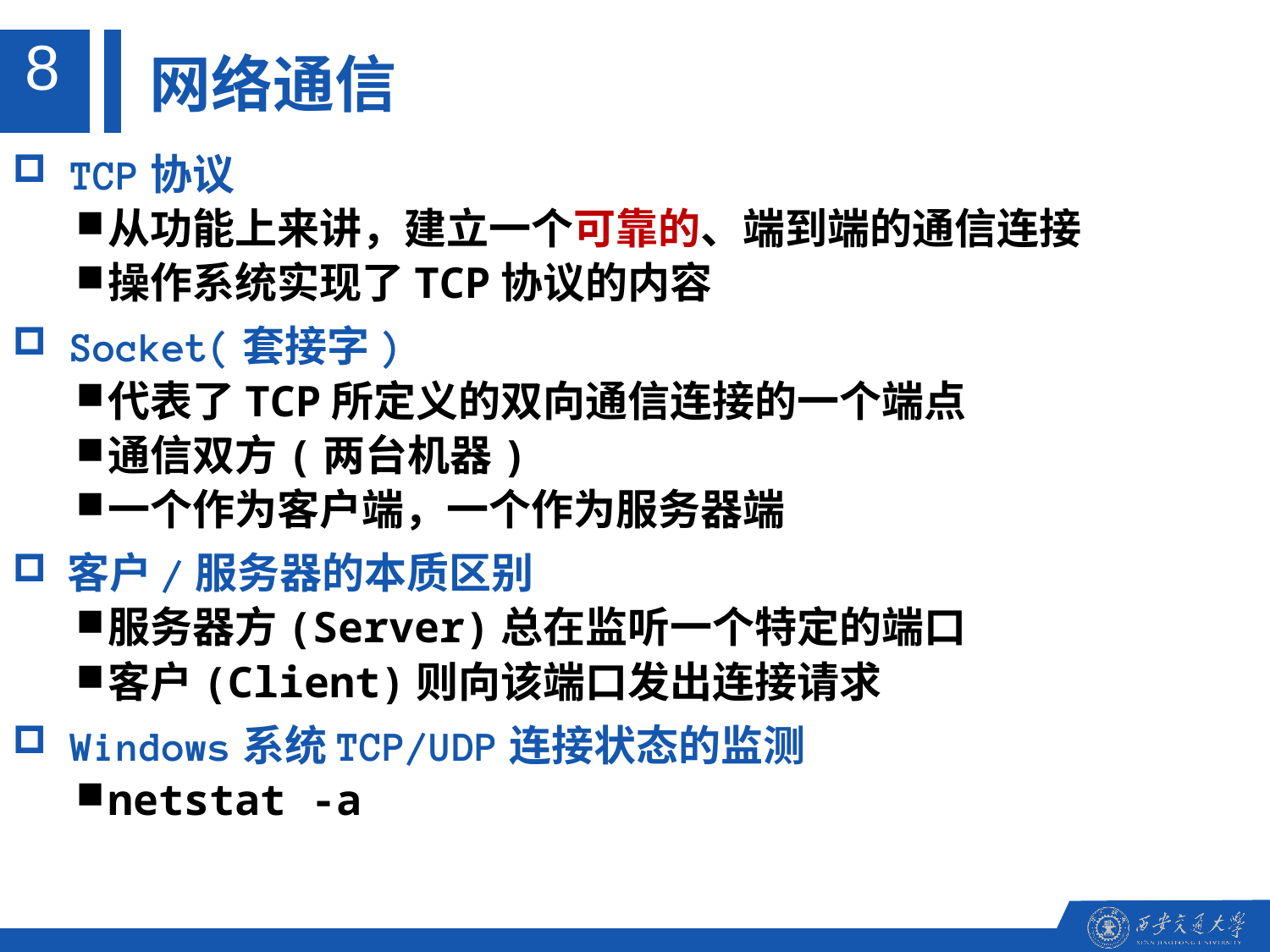

8
网络通信
 TCP协议
从功能上来讲，建立一个可靠的、端到端的通信连接
操作系统实现了TCP协议的内容
 Socket(套接字)
代表了TCP所定义的双向通信连接的一个端点
通信双方(两台机器)
一个作为客户端，一个作为服务器端
 客户/服务器的本质区别
服务器方(Server)总在监听一个特定的端口
客户(Client)则向该端口发出连接请求
 Windows系统TCP/UDP连接状态的监测
netstat -a